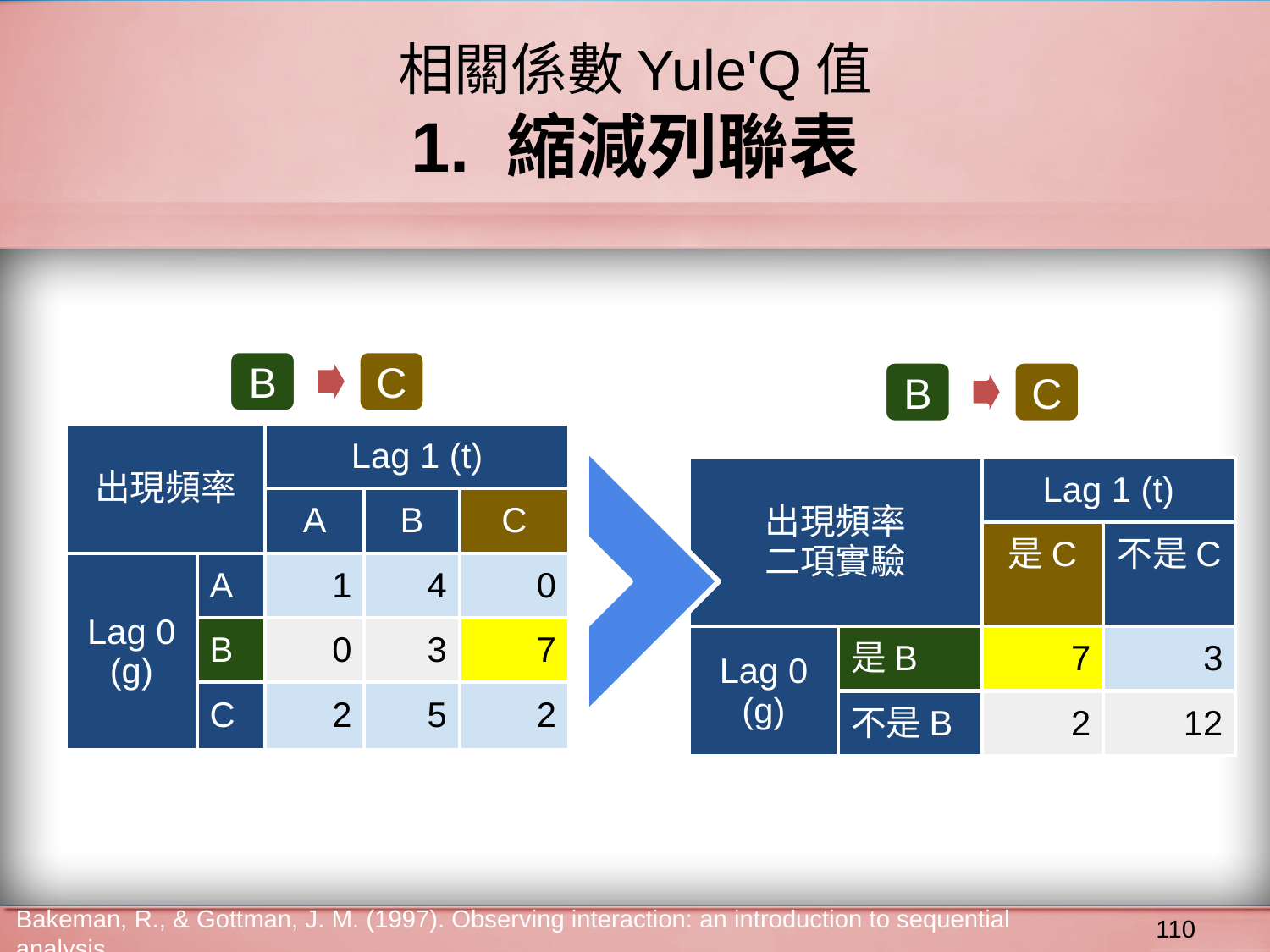

# 相關係數Yule'Q值
1. 縮減列聯表
B
C

B
C

| 出現頻率 |  | Lag 1 (t) |  |  |
| --- | --- | --- | --- | --- |
|  |  | A | B | C |
| Lag 0 (g) | A | 1 | 4 | 0 |
|  | B | 0 | 3 | 7 |
|  | C | 2 | 5 | 2 |
| 出現頻率 二項實驗 |  | Lag 1 (t) |  |
| --- | --- | --- | --- |
|  |  | 是C | 不是C |
| Lag 0 (g) | 是B | 7 | 3 |
|  | 不是B | 2 | 12 |

110
Bakeman, R., & Gottman, J. M. (1997). Observing interaction: an introduction to sequential analysis.